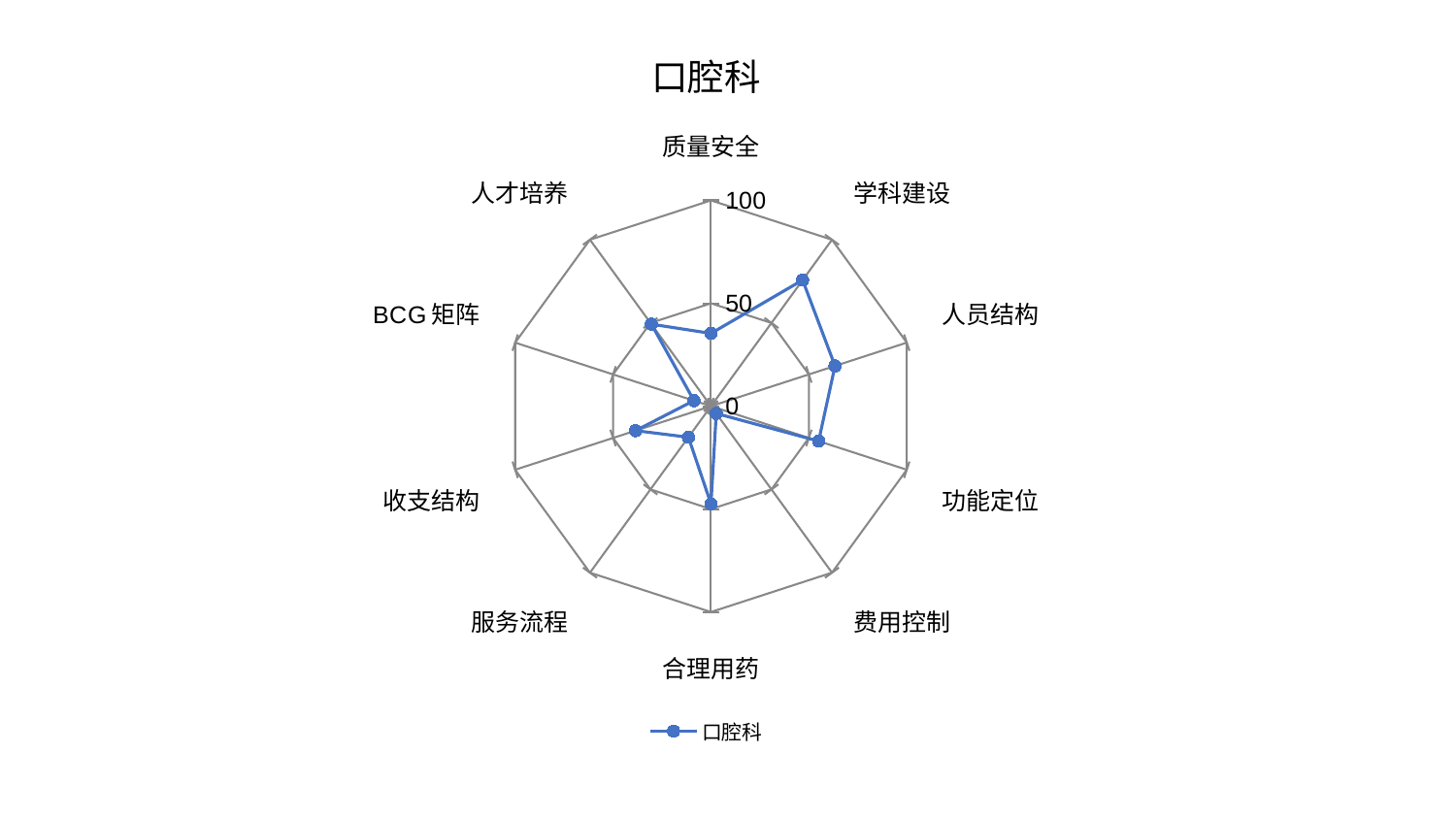

### Chart: 口腔科

| Category | 口腔科 |
|---|---|
| 质量安全 | 35.37493209040227 |
| 学科建设 | 75.74546071219318 |
| 人员结构 | 63.37037242826741 |
| 功能定位 | 54.99708453578119 |
| 费用控制 | 4.373660004937506 |
| 合理用药 | 47.4677593982833 |
| 服务流程 | 18.656506554756948 |
| 收支结构 | 38.55070421064875 |
| BCG矩阵 | 8.696723878058192 |
| 人才培养 | 49.246462349952786 |
107